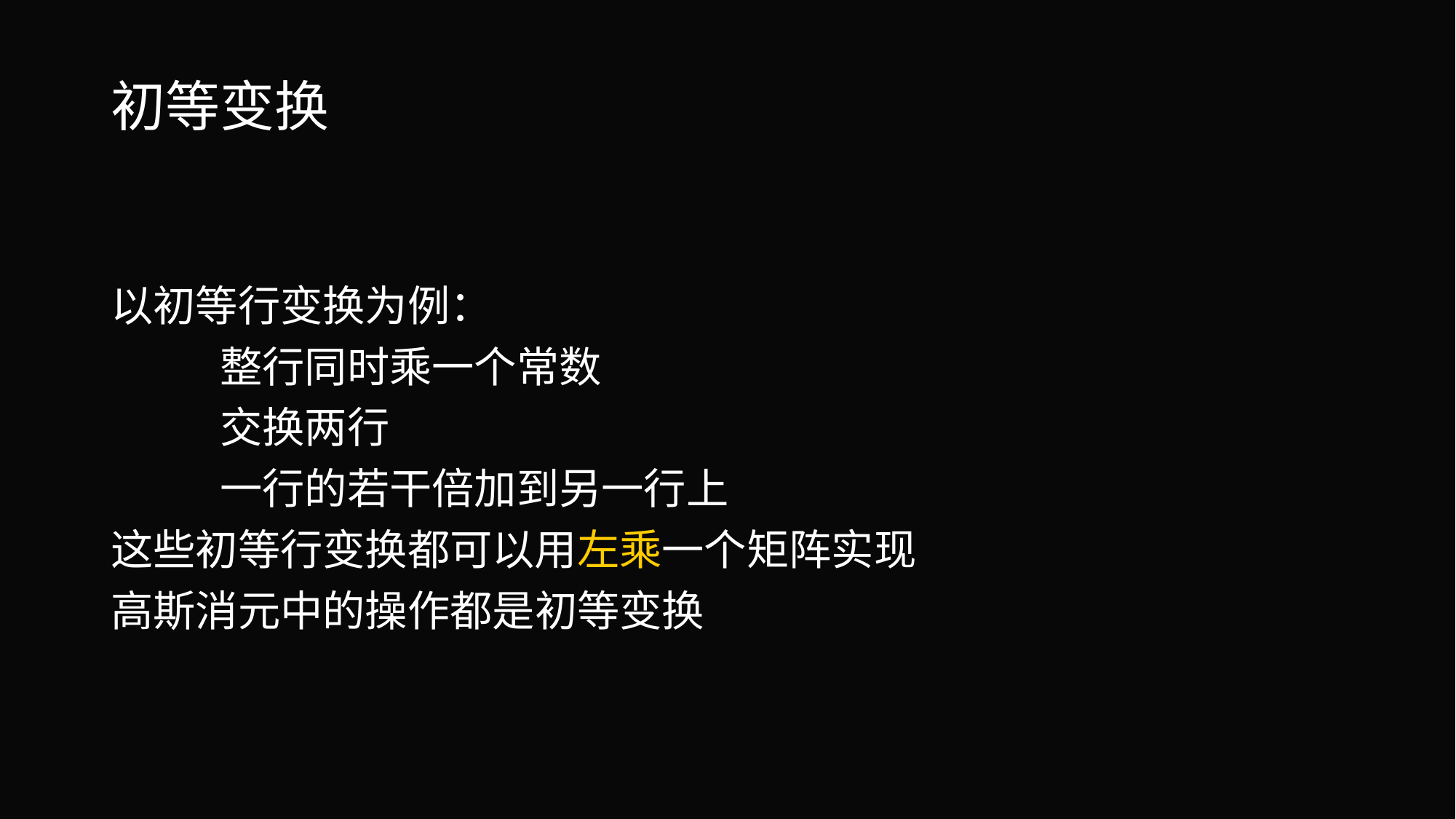

# 初等变换
以初等行变换为例：
	整行同时乘一个常数
	交换两行
	一行的若干倍加到另一行上
这些初等行变换都可以用左乘一个矩阵实现
高斯消元中的操作都是初等变换